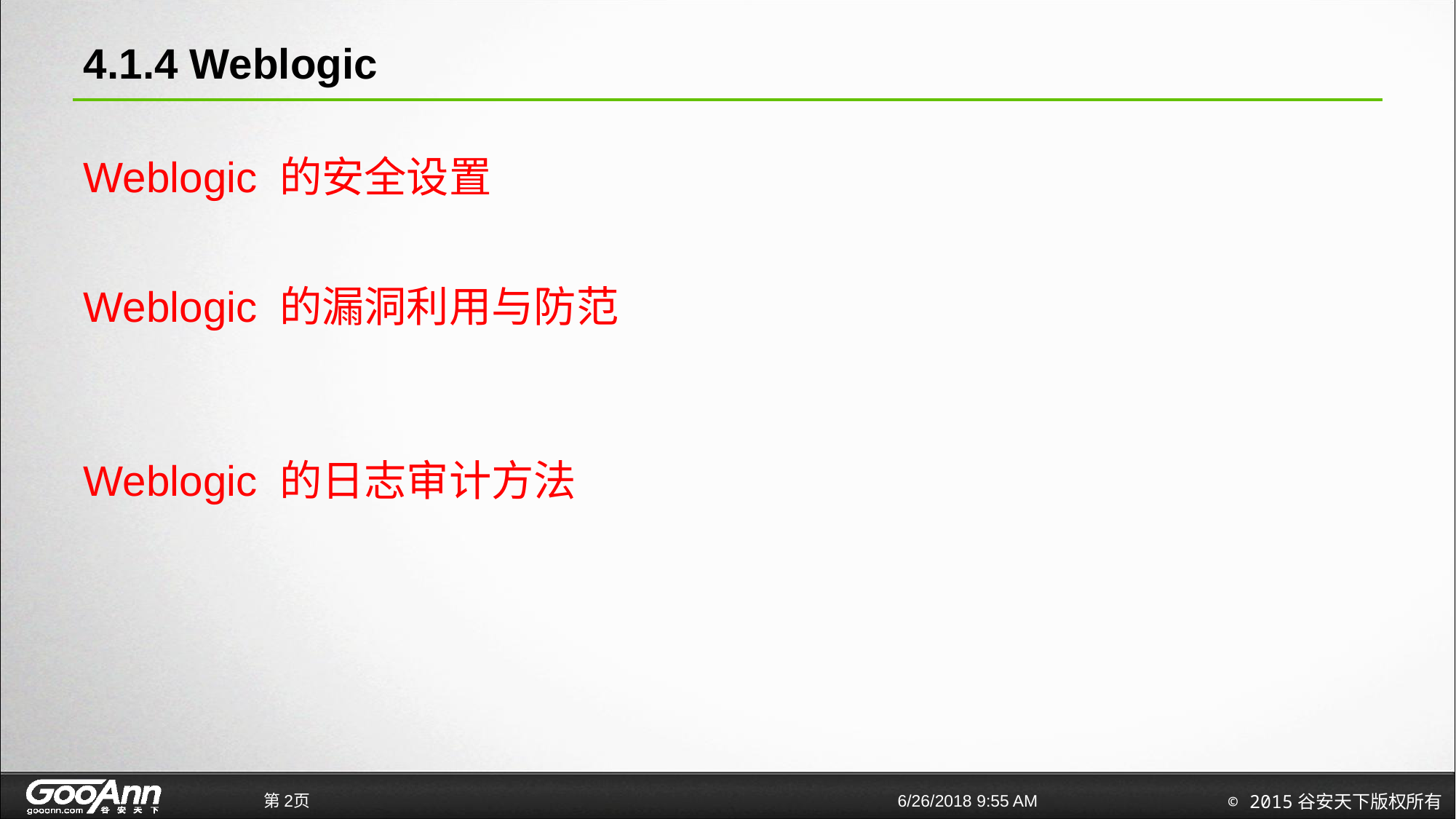

# 4.1.4 Weblogic

Weblogic 的安全设置

Weblogic 的漏洞利用与防范

Weblogic 的日志审计方法